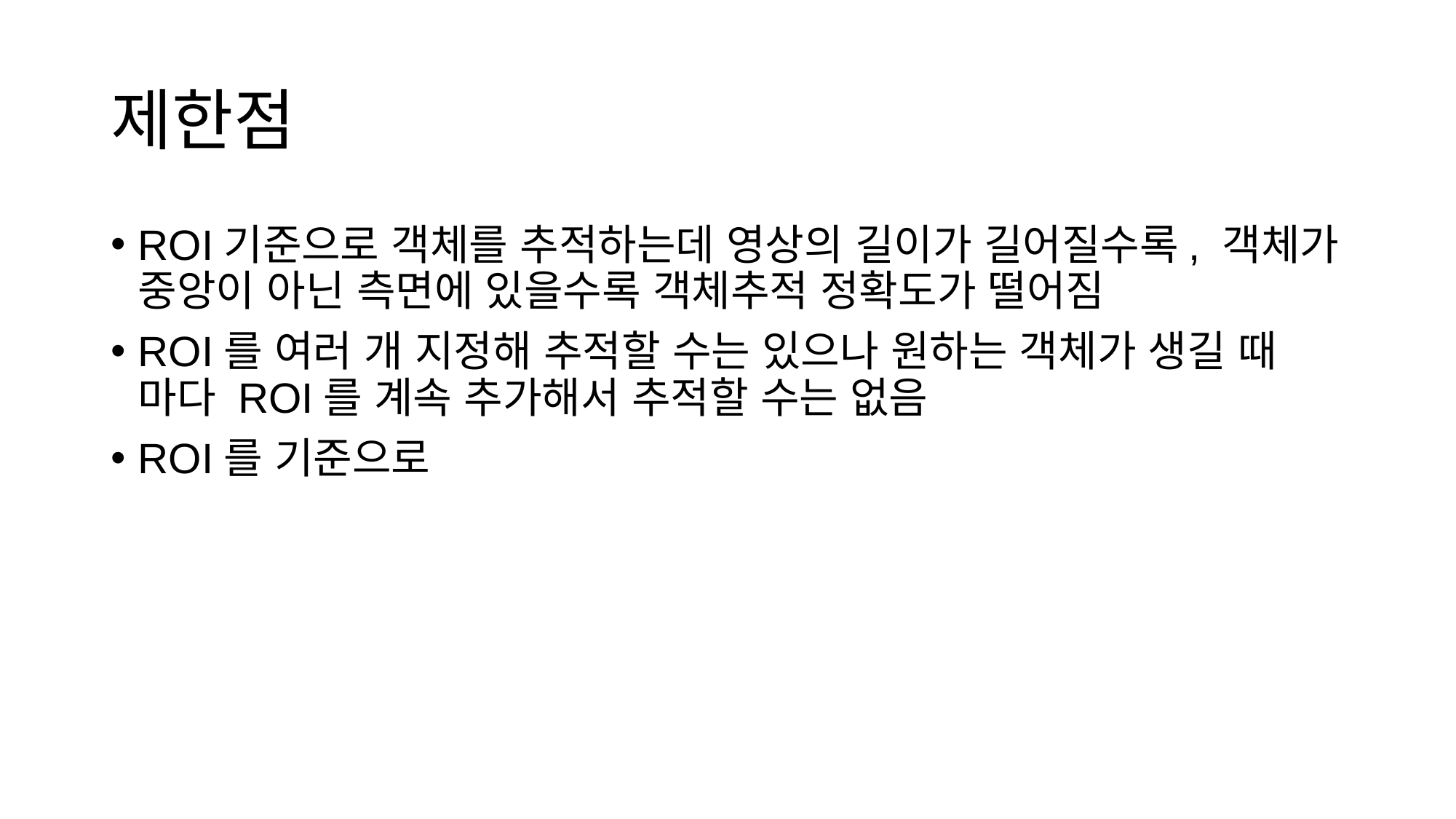

# 제한점
ROI기준으로 객체를 추적하는데 영상의 길이가 길어질수록, 객체가 중앙이 아닌 측면에 있을수록 객체추적 정확도가 떨어짐
ROI를 여러 개 지정해 추적할 수는 있으나 원하는 객체가 생길 때 마다 ROI를 계속 추가해서 추적할 수는 없음
ROI를 기준으로